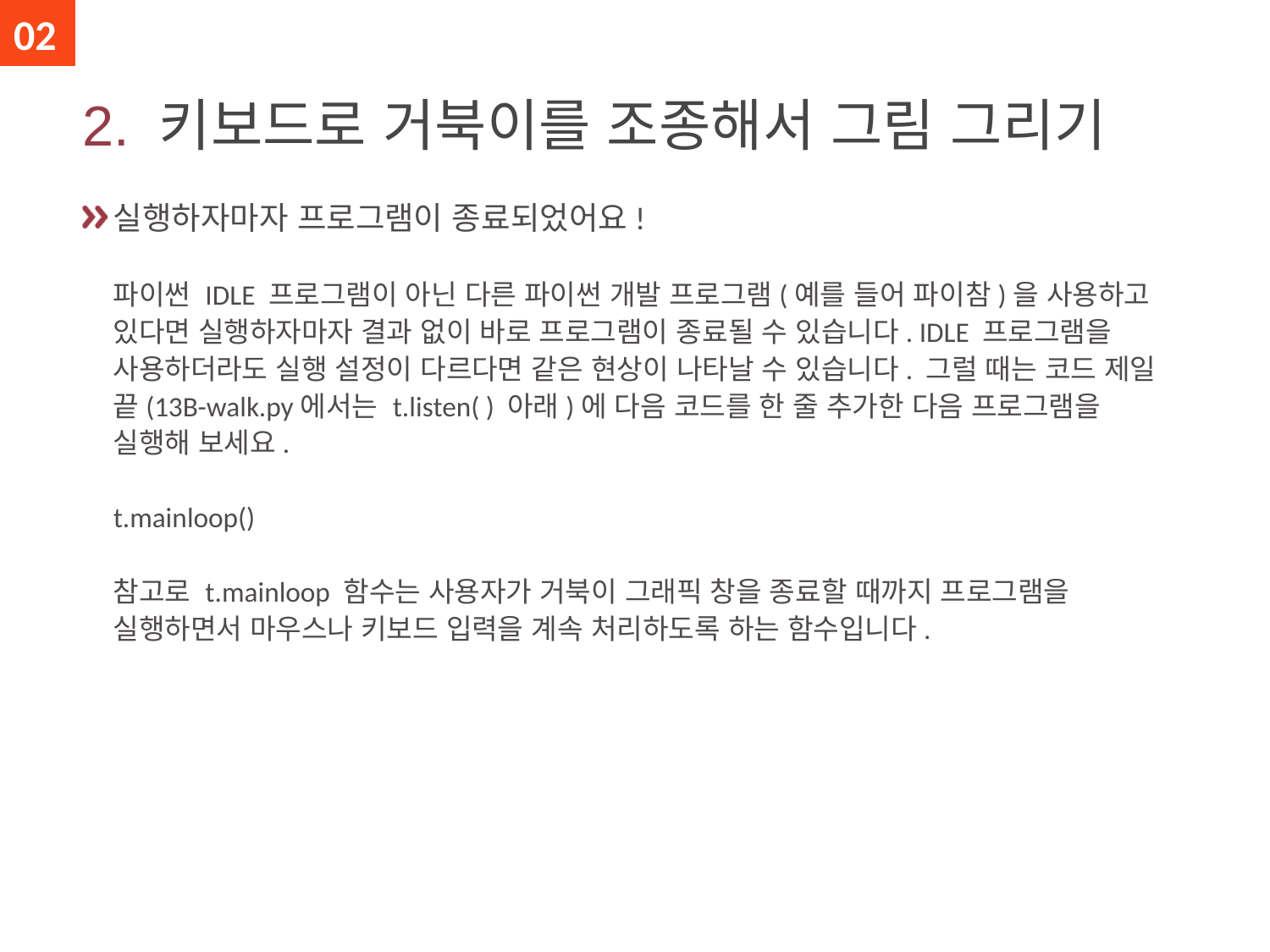

02
# 2. 키보드로 거북이를 조종해서 그림 그리기
실행하자마자 프로그램이 종료되었어요!
파이썬 IDLE 프로그램이 아닌 다른 파이썬 개발 프로그램(예를 들어 파이참)을 사용하고 있다면 실행하자마자 결과 없이 바로 프로그램이 종료될 수 있습니다. IDLE 프로그램을 사용하더라도 실행 설정이 다르다면 같은 현상이 나타날 수 있습니다. 그럴 때는 코드 제일 끝(13B-walk.py에서는 t.listen( ) 아래)에 다음 코드를 한 줄 추가한 다음 프로그램을 실행해 보세요.
t.mainloop()
참고로 t.mainloop 함수는 사용자가 거북이 그래픽 창을 종료할 때까지 프로그램을 실행하면서 마우스나 키보드 입력을 계속 처리하도록 하는 함수입니다.